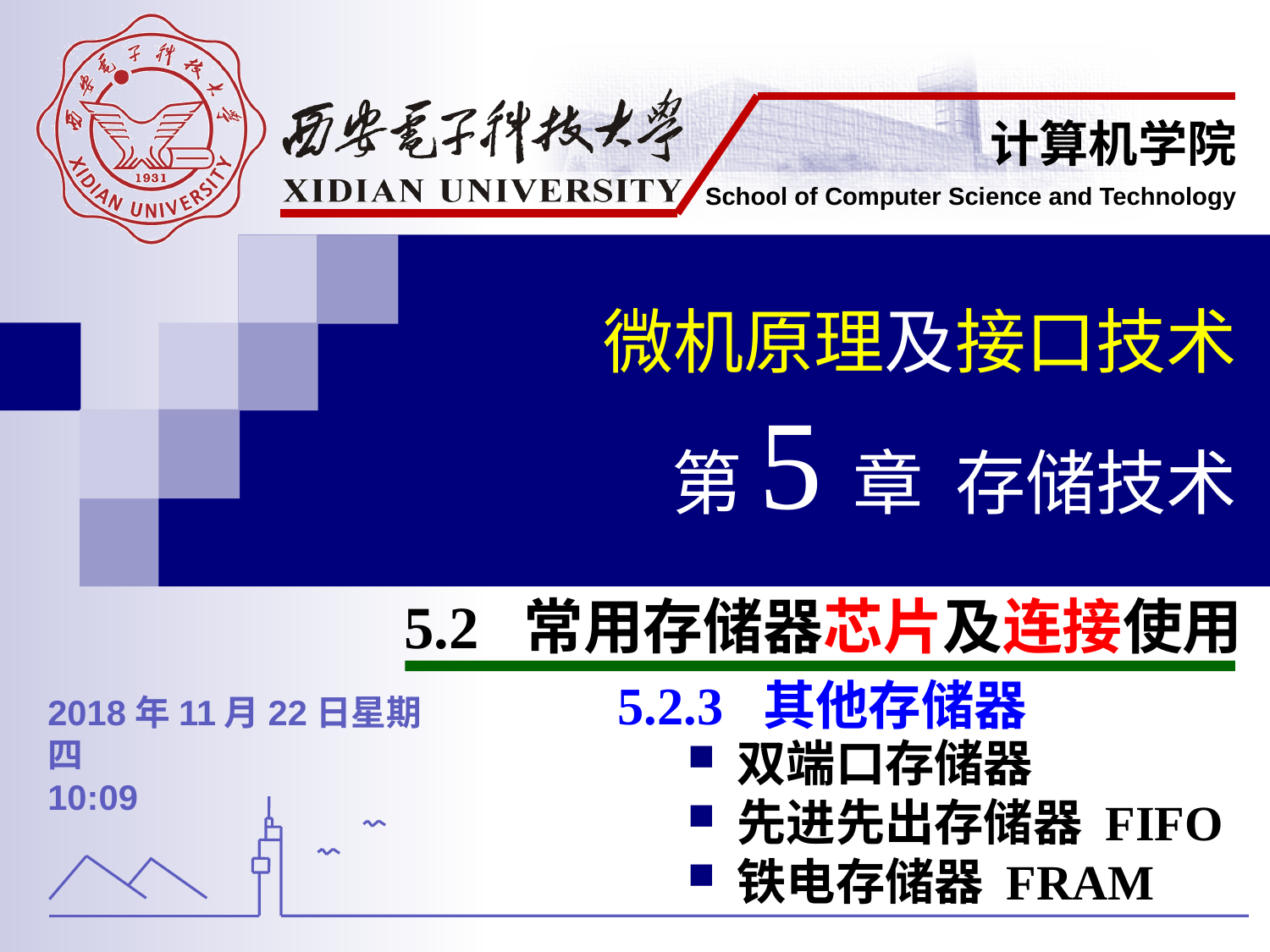

微机原理及接口技术
第5章  存储技术
5.2  常用存储器芯片及连接使用
5.2.3  其他存储器

双端口存储器
先进先出存储器 FIFO
铁电存储器 FRAM